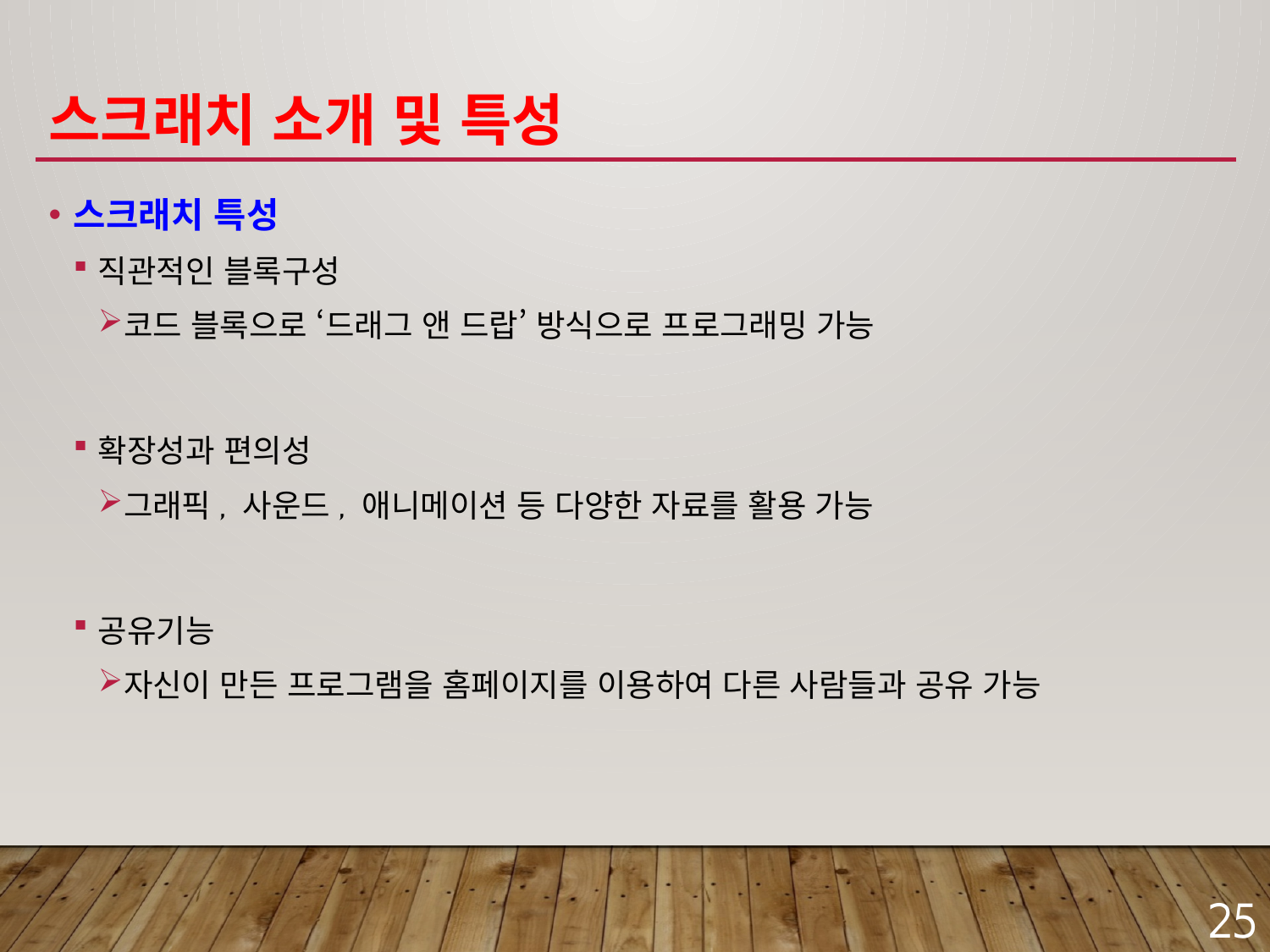

# 스크래치 소개 및 특성
스크래치 특성
직관적인 블록구성
코드 블록으로 ‘드래그 앤 드랍’ 방식으로 프로그래밍 가능

확장성과 편의성
그래픽, 사운드, 애니메이션 등 다양한 자료를 활용 가능

공유기능
자신이 만든 프로그램을 홈페이지를 이용하여 다른 사람들과 공유 가능
25